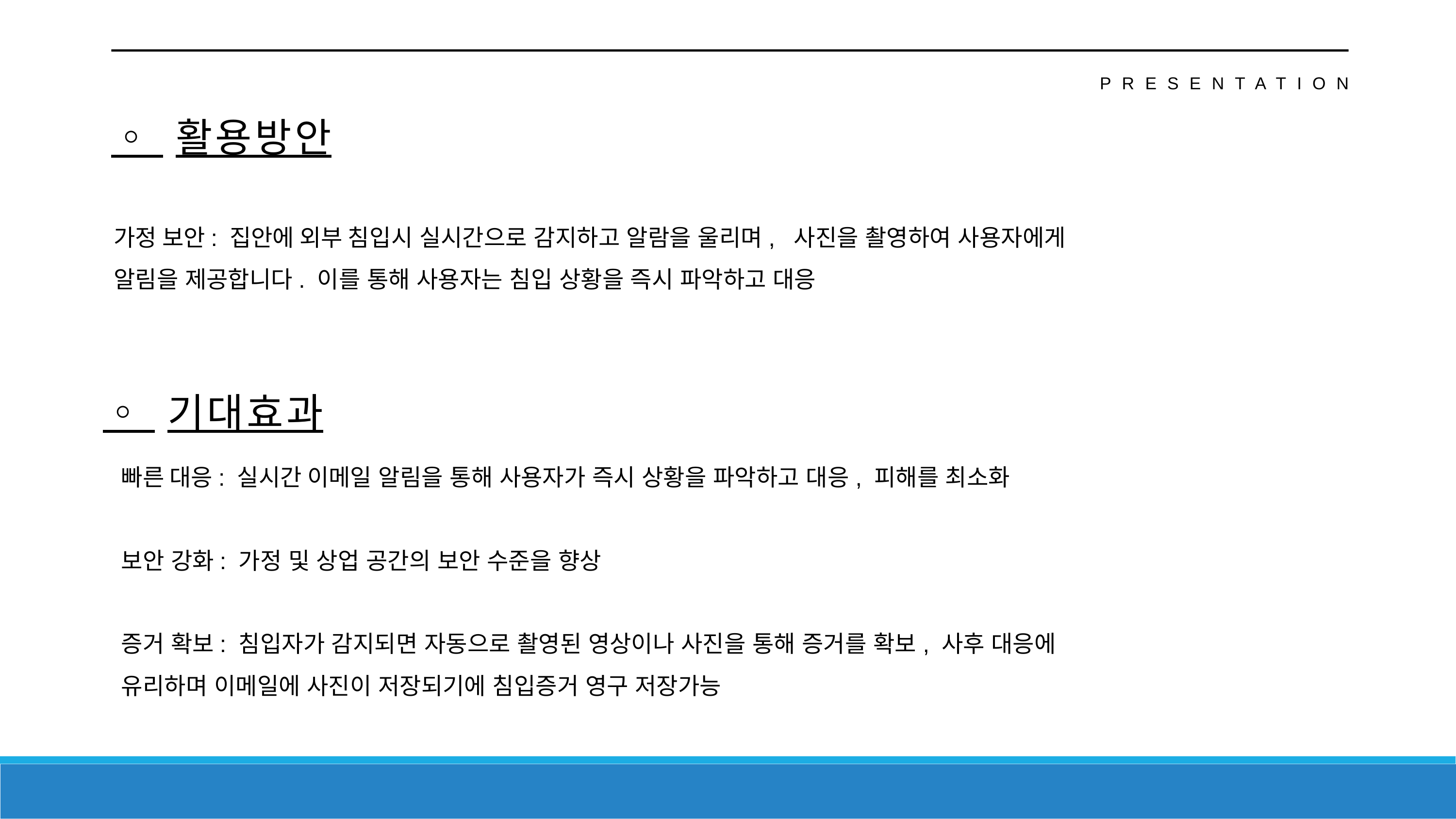

PRESENTATION
◦ 활용방안
가정 보안: 집안에 외부 침입시 실시간으로 감지하고 알람을 울리며,  사진을 촬영하여 사용자에게 알림을 제공합니다. 이를 통해 사용자는 침입 상황을 즉시 파악하고 대응
◦ 기대효과
빠른 대응: 실시간 이메일 알림을 통해 사용자가 즉시 상황을 파악하고 대응, 피해를 최소화

보안 강화: 가정 및 상업 공간의 보안 수준을 향상

증거 확보: 침입자가 감지되면 자동으로 촬영된 영상이나 사진을 통해 증거를 확보, 사후 대응에 유리하며 이메일에 사진이 저장되기에 침입증거 영구 저장가능